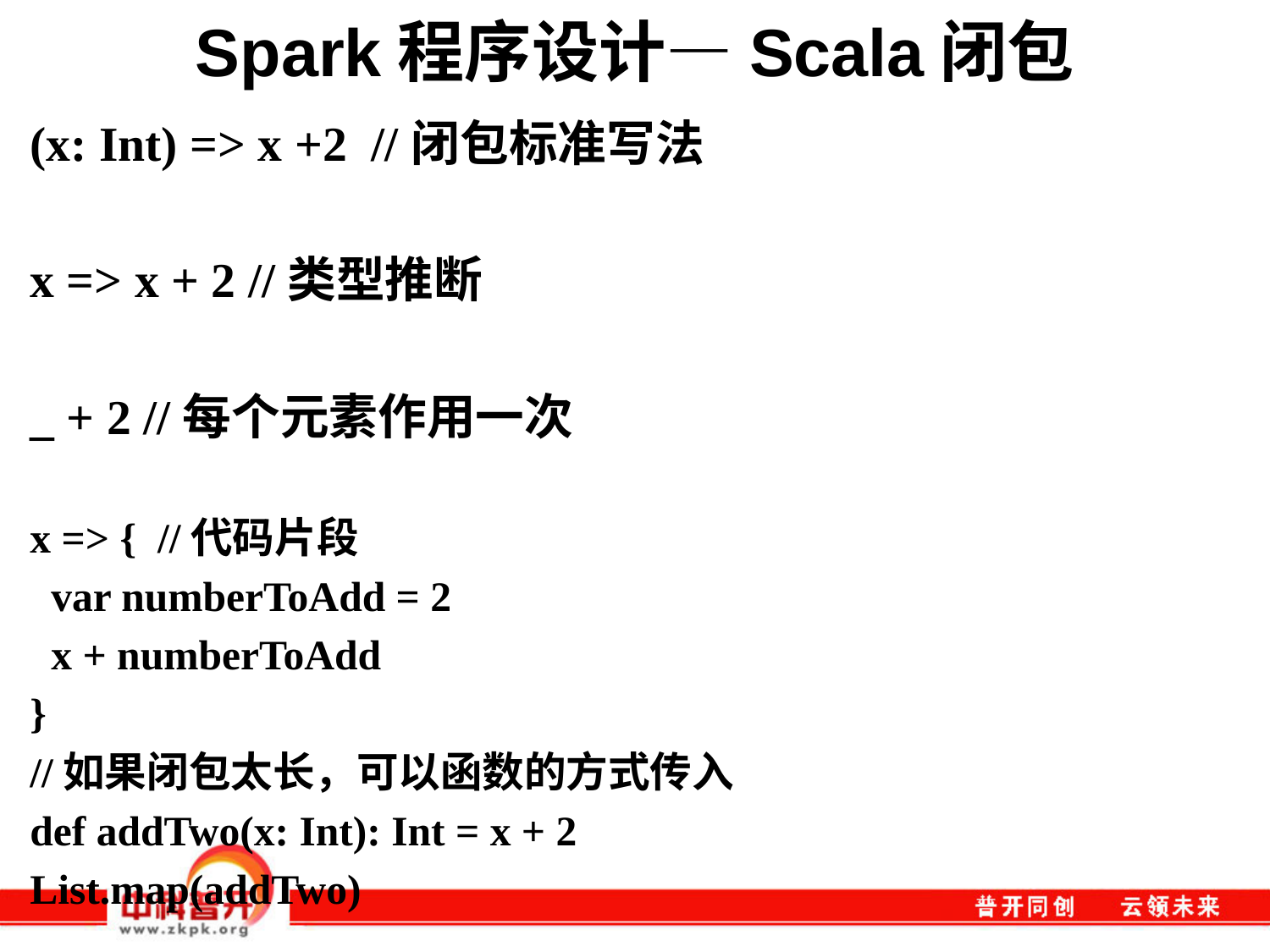

# Spark程序设计—Scala闭包
(x: Int) => x +2  //闭包标准写法

x => x + 2 //类型推断

_ + 2 //每个元素作用一次

x => {  //代码片段
  var numberToAdd = 2
  x + numberToAdd
}
//如果闭包太长，可以函数的方式传入
def addTwo(x: Int): Int = x + 2
List.map(addTwo)